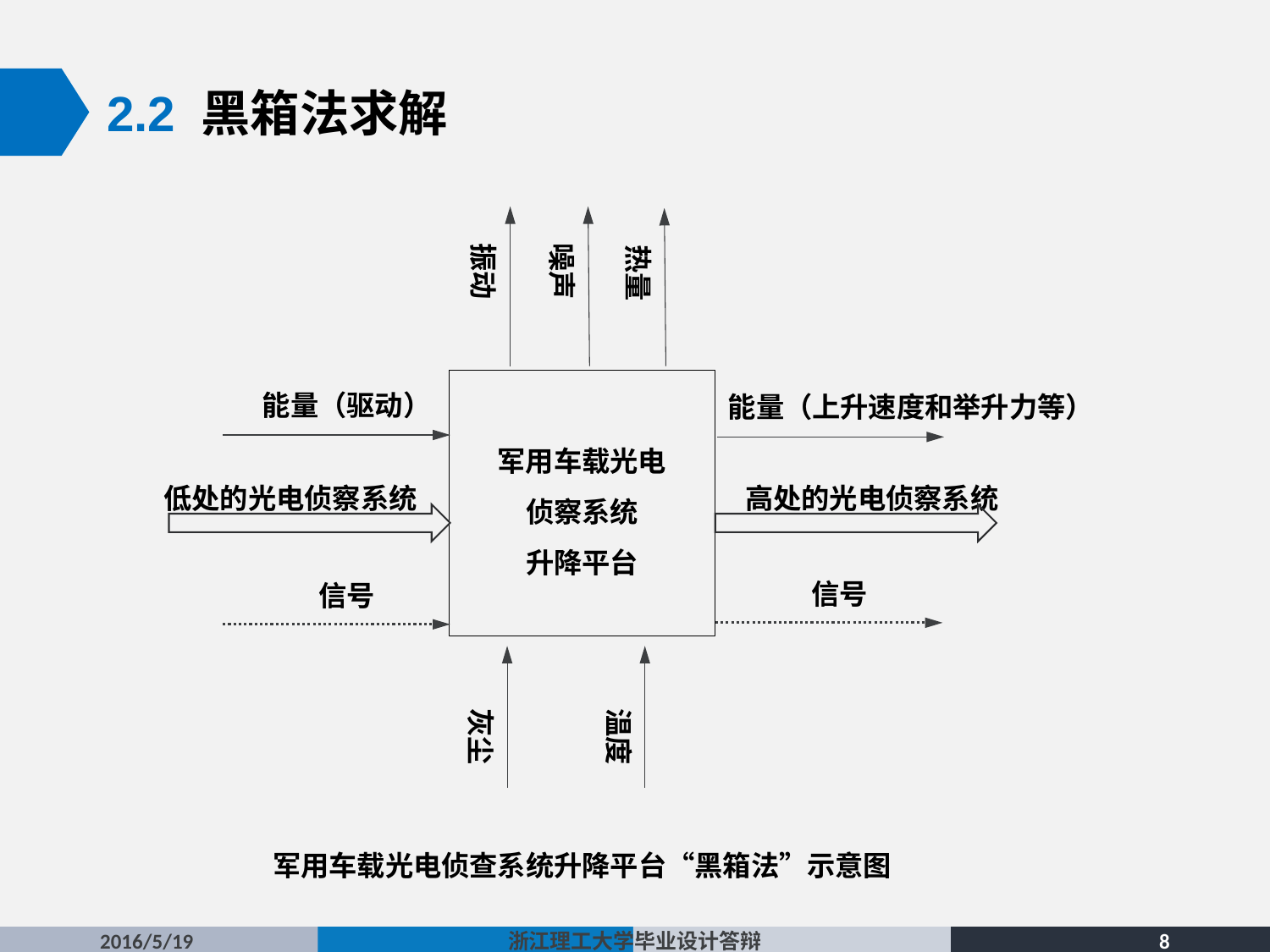

2.2 黑箱法求解

振动
噪声
热量
能量（驱动）
能量（上升速度和举升力等）
军用车载光电
侦察系统
升降平台
低处的光电侦察系统
高处的光电侦察系统

信号
信号
灰尘
温度
军用车载光电侦查系统升降平台“黑箱法”示意图
2016/5/19
浙江理工大学毕业设计答辩
8